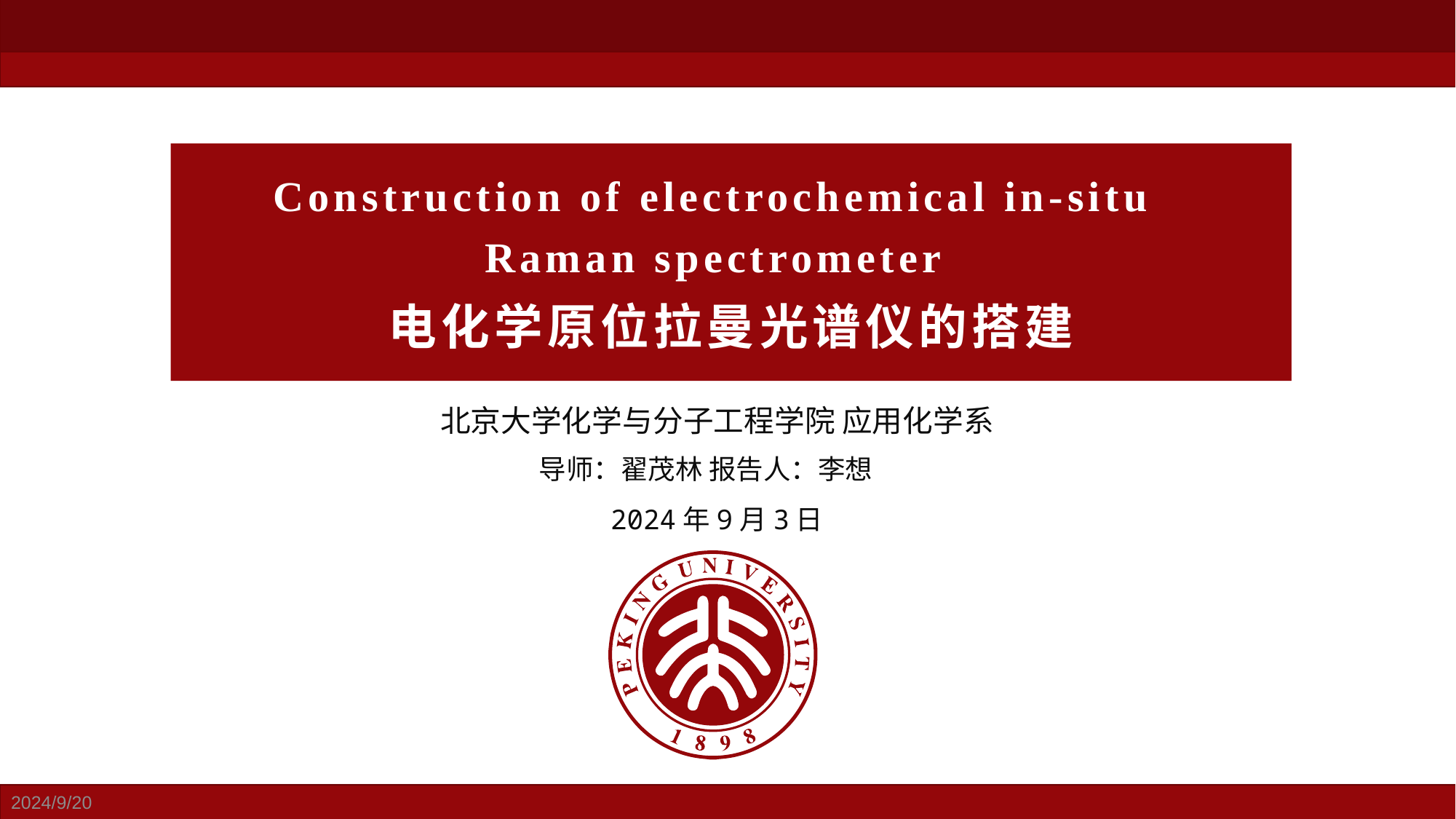

Construction of electrochemical in-situ Raman spectrometer
电化学原位拉曼光谱仪的搭建
北京大学化学与分子工程学院 应用化学系
导师：翟茂林 报告人：李想
2024年9月3日

2024/9/20